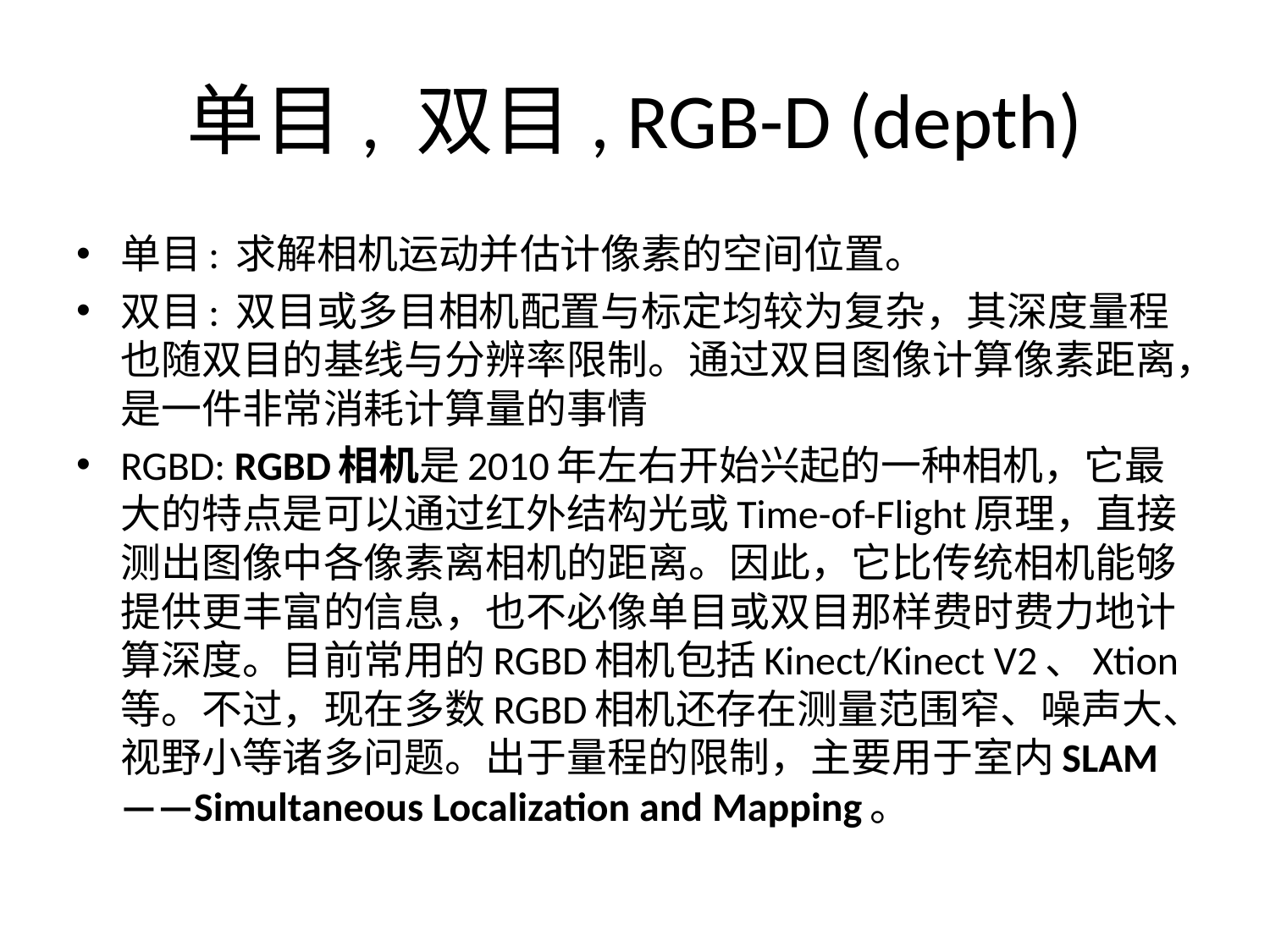

# 单目, 双目, RGB-D (depth)
单目: 求解相机运动并估计像素的空间位置。
双目: 双目或多目相机配置与标定均较为复杂，其深度量程也随双目的基线与分辨率限制。通过双目图像计算像素距离，是一件非常消耗计算量的事情
RGBD: RGBD相机是2010年左右开始兴起的一种相机，它最大的特点是可以通过红外结构光或Time-of-Flight原理，直接测出图像中各像素离相机的距离。因此，它比传统相机能够提供更丰富的信息，也不必像单目或双目那样费时费力地计算深度。目前常用的RGBD相机包括Kinect/Kinect V2、Xtion等。不过，现在多数RGBD相机还存在测量范围窄、噪声大、视野小等诸多问题。出于量程的限制，主要用于室内SLAM——Simultaneous Localization and Mapping。